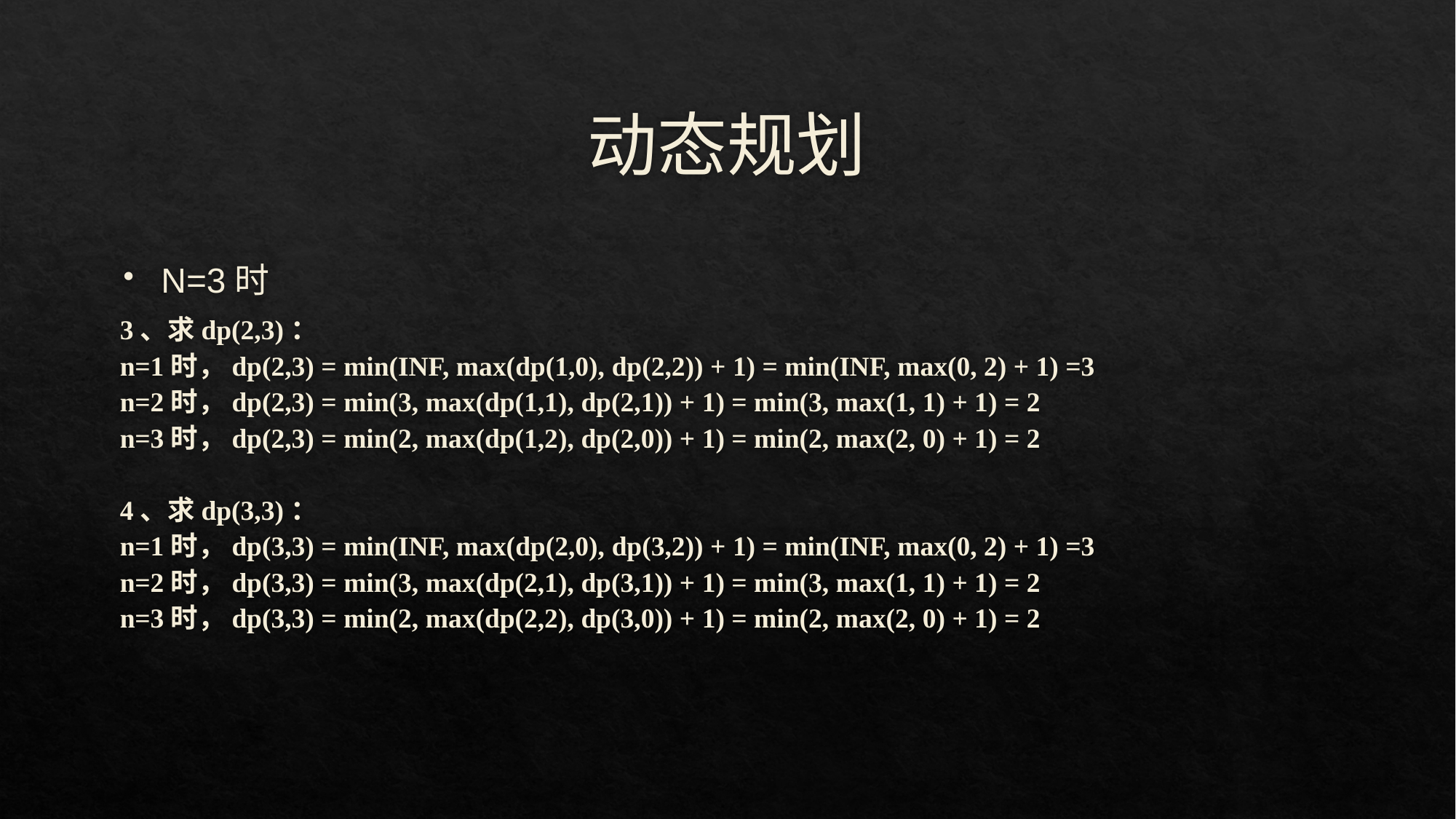

# 动态规划
N=3时
3、求dp(2,3)：
n=1时，dp(2,3) = min(INF, max(dp(1,0), dp(2,2)) + 1) = min(INF, max(0, 2) + 1) =3
n=2时，dp(2,3) = min(3, max(dp(1,1), dp(2,1)) + 1) = min(3, max(1, 1) + 1) = 2
n=3时，dp(2,3) = min(2, max(dp(1,2), dp(2,0)) + 1) = min(2, max(2, 0) + 1) = 2

4、求dp(3,3)：
n=1时，dp(3,3) = min(INF, max(dp(2,0), dp(3,2)) + 1) = min(INF, max(0, 2) + 1) =3
n=2时，dp(3,3) = min(3, max(dp(2,1), dp(3,1)) + 1) = min(3, max(1, 1) + 1) = 2
n=3时，dp(3,3) = min(2, max(dp(2,2), dp(3,0)) + 1) = min(2, max(2, 0) + 1) = 2